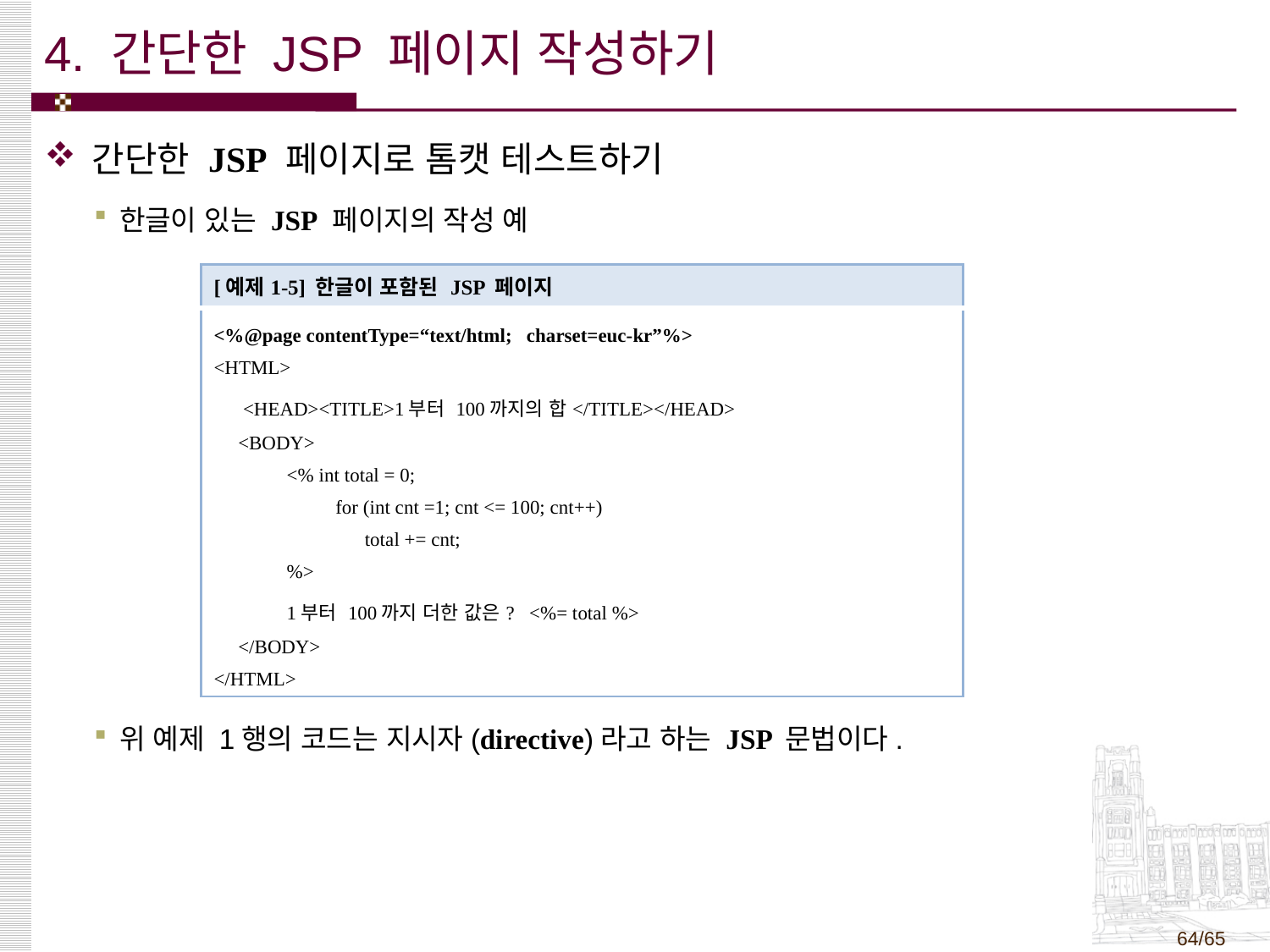

# 4. 간단한 JSP 페이지 작성하기
간단한 JSP 페이지로 톰캣 테스트하기
한글이 있는 JSP 페이지의 작성 예

위 예제 1행의 코드는 지시자(directive)라고 하는 JSP 문법이다.

| [예제1-5] 한글이 포함된 JSP 페이지 |
| --- |
| <%@page contentType=“text/html; charset=euc-kr”%> <HTML> <HEAD><TITLE>1부터 100까지의 합</TITLE></HEAD> <BODY> <% int total = 0; for (int cnt =1; cnt <= 100; cnt++) total += cnt; %> 1부터 100까지 더한 값은? <%= total %> </BODY> </HTML> |